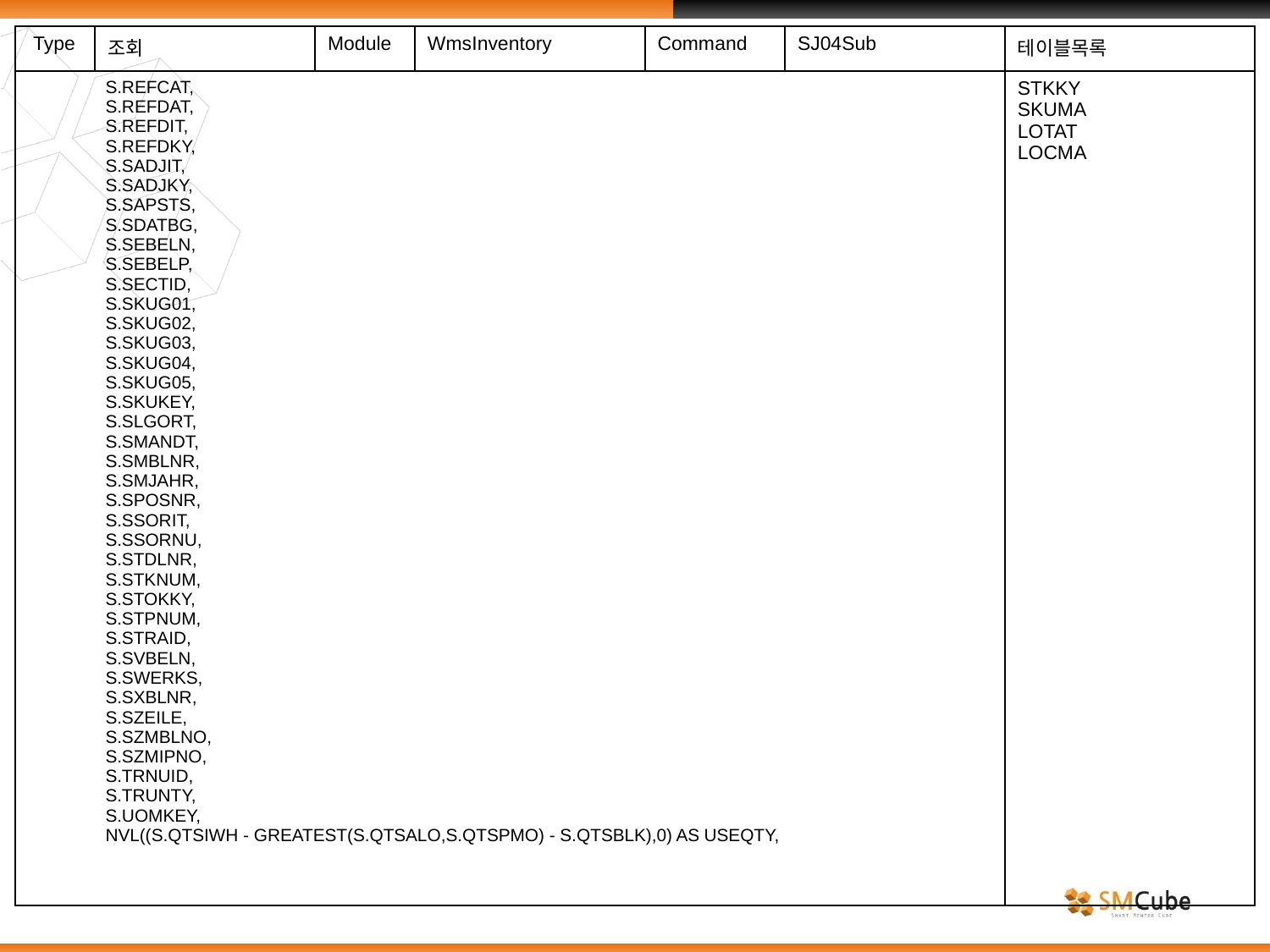

| Type | 조회 | Module | WmsInventory | Command | SJ04Sub | 테이블목록 |
| --- | --- | --- | --- | --- | --- | --- |
| S.REFCAT, S.REFDAT, S.REFDIT, S.REFDKY, S.SADJIT, S.SADJKY, S.SAPSTS, S.SDATBG, S.SEBELN, S.SEBELP, S.SECTID, S.SKUG01, S.SKUG02, S.SKUG03, S.SKUG04, S.SKUG05, S.SKUKEY, S.SLGORT, S.SMANDT, S.SMBLNR, S.SMJAHR, S.SPOSNR, S.SSORIT, S.SSORNU, S.STDLNR, S.STKNUM, S.STOKKY, S.STPNUM, S.STRAID, S.SVBELN, S.SWERKS, S.SXBLNR, S.SZEILE, S.SZMBLNO, S.SZMIPNO, S.TRNUID, S.TRUNTY, S.UOMKEY, NVL((S.QTSIWH - GREATEST(S.QTSALO,S.QTSPMO) - S.QTSBLK),0) AS USEQTY, |  |  |  |  |  | STKKY SKUMA LOTAT LOCMA |